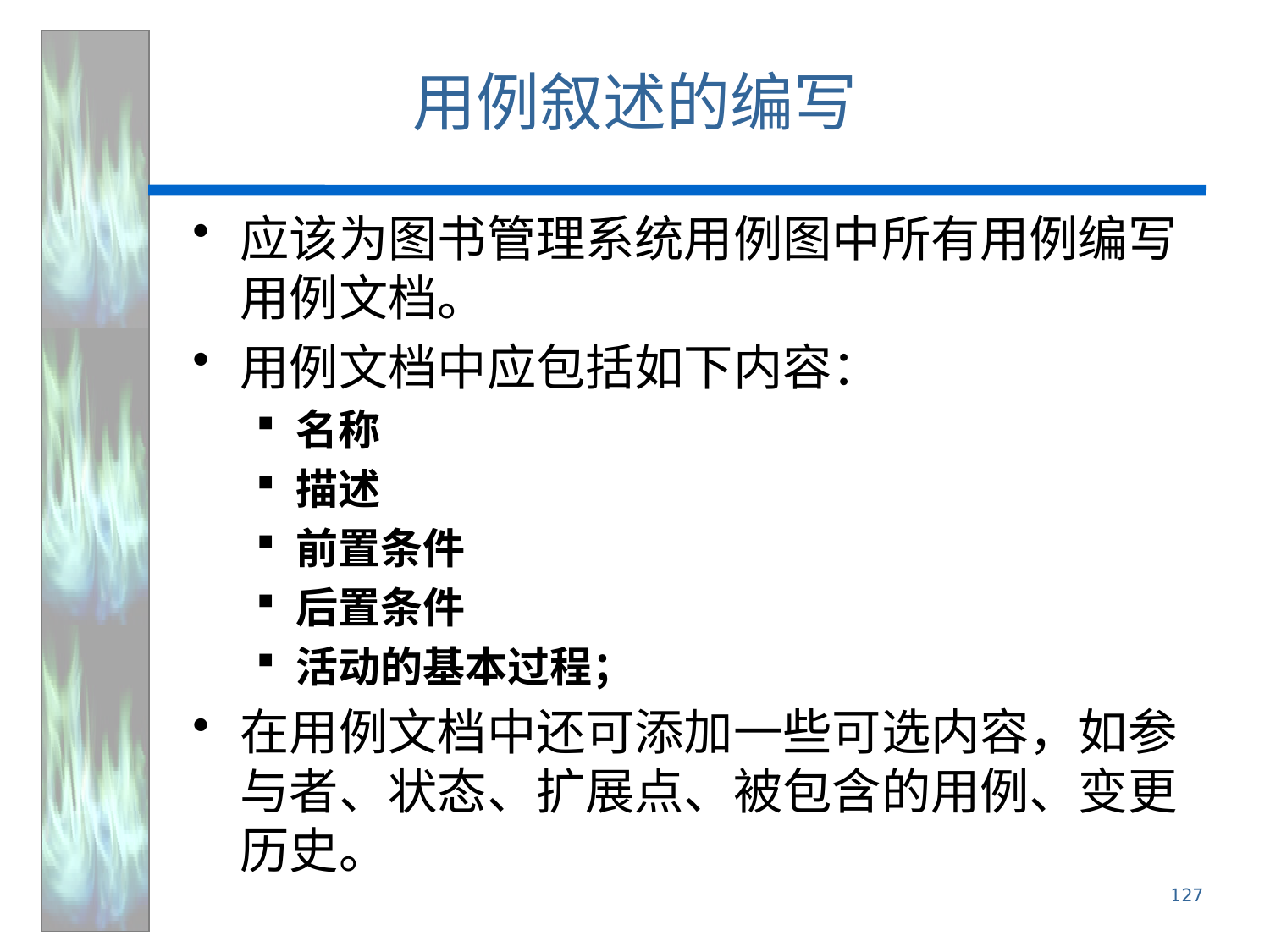

# 用例叙述的编写
应该为图书管理系统用例图中所有用例编写用例文档。
用例文档中应包括如下内容：
名称
描述
前置条件
后置条件
活动的基本过程；
在用例文档中还可添加一些可选内容，如参与者、状态、扩展点、被包含的用例、变更历史。
127